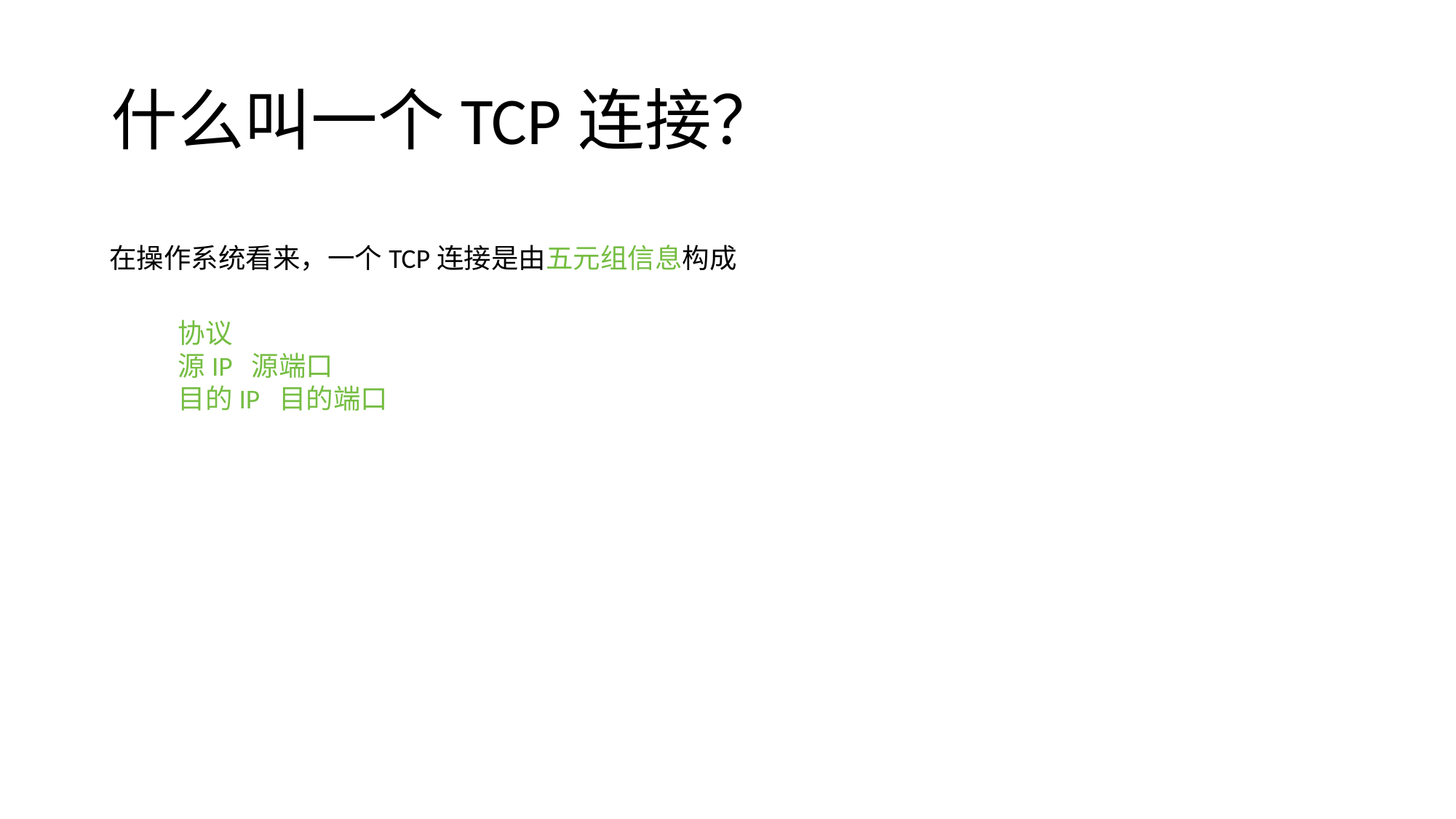

# 什么叫一个TCP连接？
在操作系统看来，一个TCP连接是由五元组信息构成
协议
源IP  源端口
目的IP  目的端口